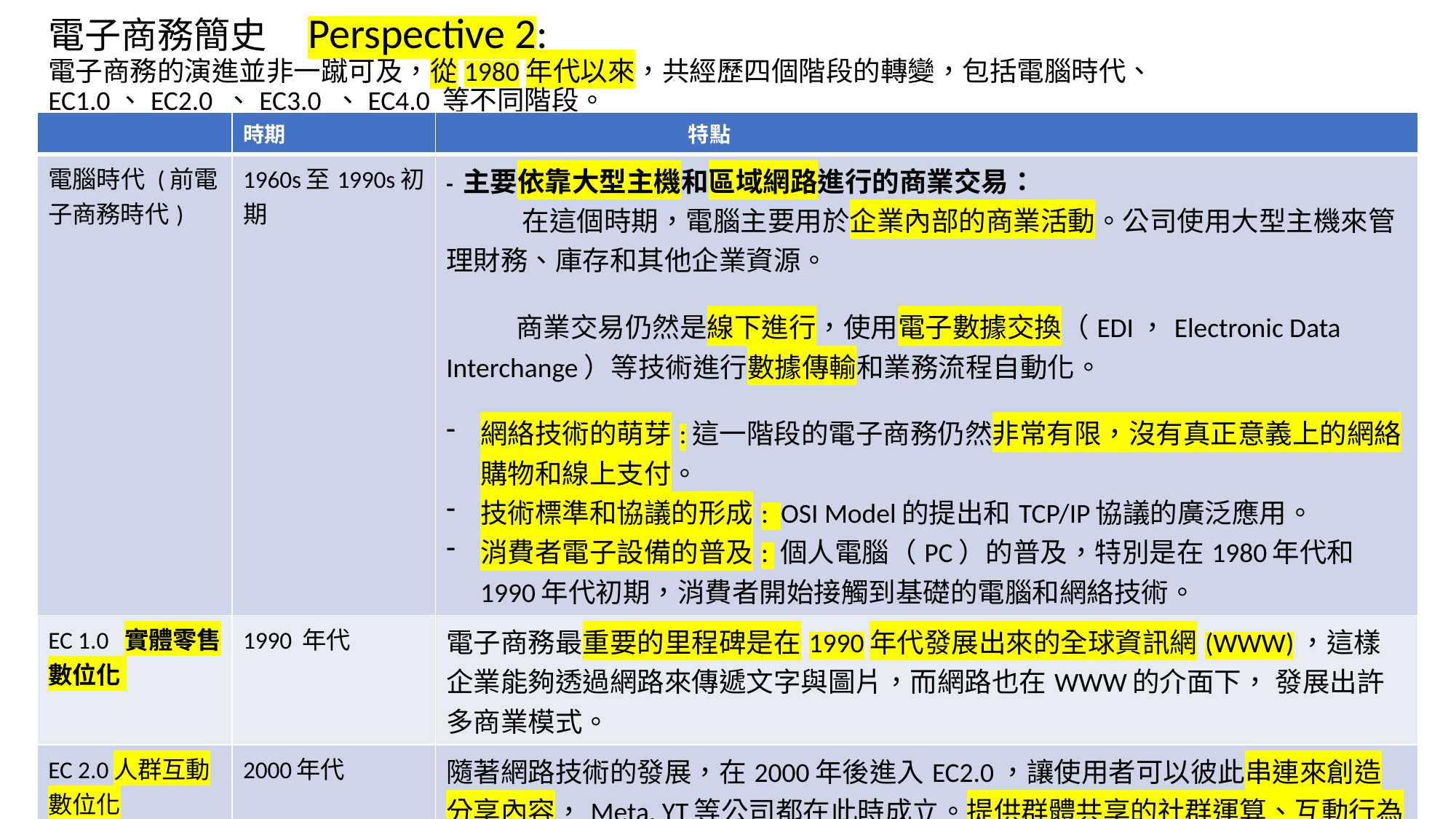

# 電子商務簡史    Perspective 2: 電子商務的演進並非一蹴可及，從1980年代以來，共經歷四個階段的轉變，包括電腦時代、 EC1.0、EC2.0 、EC3.0 、EC4.0 等不同階段。
|  | 時期 | 特點 |
| --- | --- | --- |
| 電腦時代 (前電子商務時代) | 1960s至1990s初期 | - 主要依靠大型主機和區域網路進行的商業交易： 在這個時期，電腦主要用於企業內部的商業活動。公司使用大型主機來管理財務、庫存和其他企業資源。 商業交易仍然是線下進行，使用電子數據交換（EDI，Electronic Data Interchange）等技術進行數據傳輸和業務流程自動化。 網絡技術的萌芽:這一階段的電子商務仍然非常有限，沒有真正意義上的網絡購物和線上支付。 技術標準和協議的形成: OSI Model的提出和TCP/IP協議的廣泛應用。 消費者電子設備的普及: 個人電腦（PC）的普及，特別是在1980年代和1990年代初期，消費者開始接觸到基礎的電腦和網絡技術。 |
| EC 1.0 實體零售數位化 | 1990 年代 | 電子商務最重要的里程碑是在1990年代發展出來的全球資訊網(WWW)，這樣企業能夠透過網路來傳遞文字與圖片，而網路也在WWW的介面下， 發展出許多商業模式。 |
| EC 2.0人群互動數位化 | 2000年代 | 隨著網路技術的發展，在2000年後進入EC2.0，讓使用者可以彼此串連來創造分享內容，Meta, YT等公司都在此時成立。提供群體共享的社群運算、互動行為與相關的應用，像是部落格(Blog)、即時通(Instant Message) 、維基(Wiki)、社會網路服務(Social Network Service)等。 |